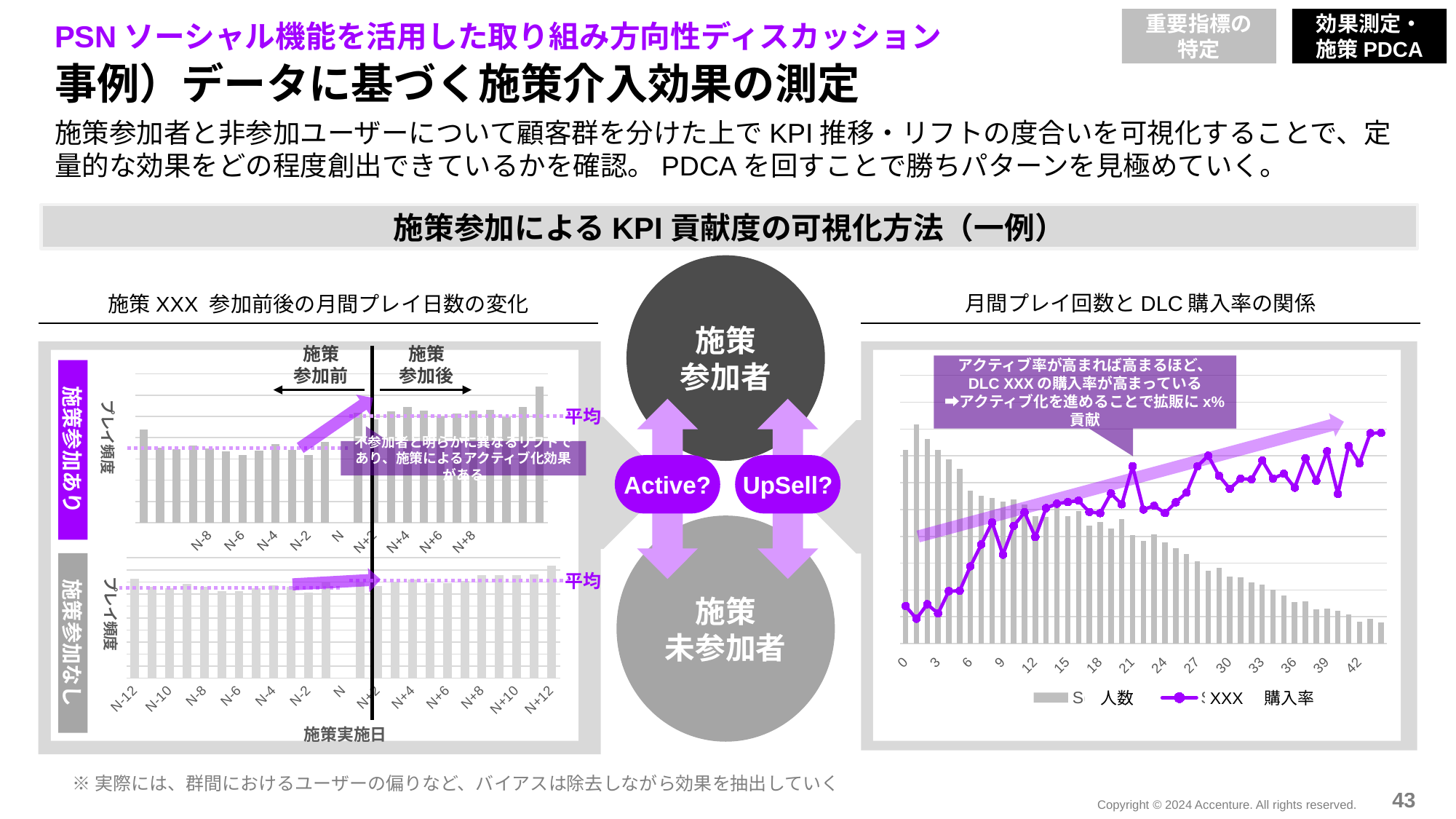

重要指標の
特定
効果測定・
施策PDCA
PSNソーシャル機能を活用した取り組み方向性ディスカッション
# 事例）データに基づく施策介入効果の測定
施策参加者と非参加ユーザーについて顧客群を分けた上でKPI推移・リフトの度合いを可視化することで、定量的な効果をどの程度創出できているかを確認。PDCAを回すことで勝ちパターンを見極めていく。
施策参加によるKPI貢献度の可視化方法（一例）
施策
参加者
月間プレイ回数とDLC購入率の関係
施策XXX 参加前後の月間プレイ日数の変化

施策
参加前
施策
参加後

アクティブ率が高まれば高まるほど、
DLC XXXの購入率が高まっている
➡アクティブ化を進めることで拡販にx%貢献

施策参加あり

### Chart

| Category |  |  |
|---|---|---|

### Chart

| Category | 1日来館者 |
|---|---|
| N-12 | 8752.0 |
| N-11 | 7035.0 |
| N-10 | 6929.0 |
| N-9 | 7245.0 |
| N-8 | 6999.0 |
| N-7 | 6699.0 |
| N-6 | 6357.0 |
| N-5 | 6770.0 |
| N-4 | 7375.0 |
| N-3 | 6848.0 |
| N-2 | 6371.0 |
| N-1 | 7625.0 |
| N | None |
| N+1 | 10328.0 |
| N+2 | 9737.0 |
| N+3 | 10464.0 |
| N+4 | 10874.0 |
| N+5 | 10572.0 |
| N+6 | 9980.0 |
| N+7 | 10261.0 |
| N+8 | 10574.0 |
| N+9 | 10620.0 |
| N+10 | 9958.0 |
| N+11 | 10851.0 |
| N+12 | 12769.0 |
平均

不参加者と明らかに異なるリフトであり、施策によるアクティブ化効果がある
UpSell?
Active?

### Chart

| Category | 1日来館者 |
|---|---|
| N-12 | 1656.0 |
| N-11 | 1525.0 |
| N-10 | 1489.0 |
| N-9 | 1564.0 |
| N-8 | 1521.0 |
| N-7 | 1447.0 |
| N-6 | 1450.0 |
| N-5 | 1498.0 |
| N-4 | 1549.0 |
| N-3 | 1522.0 |
| N-2 | 1416.0 |
| N-1 | 1594.0 |
| N | None |
| N+1 | 1603.0 |
| N+2 | 1532.0 |
| N+3 | 1603.0 |
| N+4 | 1640.0 |
| N+5 | 1574.0 |
| N+6 | 1577.0 |
| N+7 | 1612.0 |
| N+8 | 1711.0 |
| N+9 | 1708.0 |
| N+10 | 1716.0 |
| N+11 | 1727.0 |
| N+12 | 1875.0 |
施策
未参加者
施策参加なし
平均

人数
XXX　購入率
施策実施日
※実際には、群間におけるユーザーの偏りなど、バイアスは除去しながら効果を抽出していく